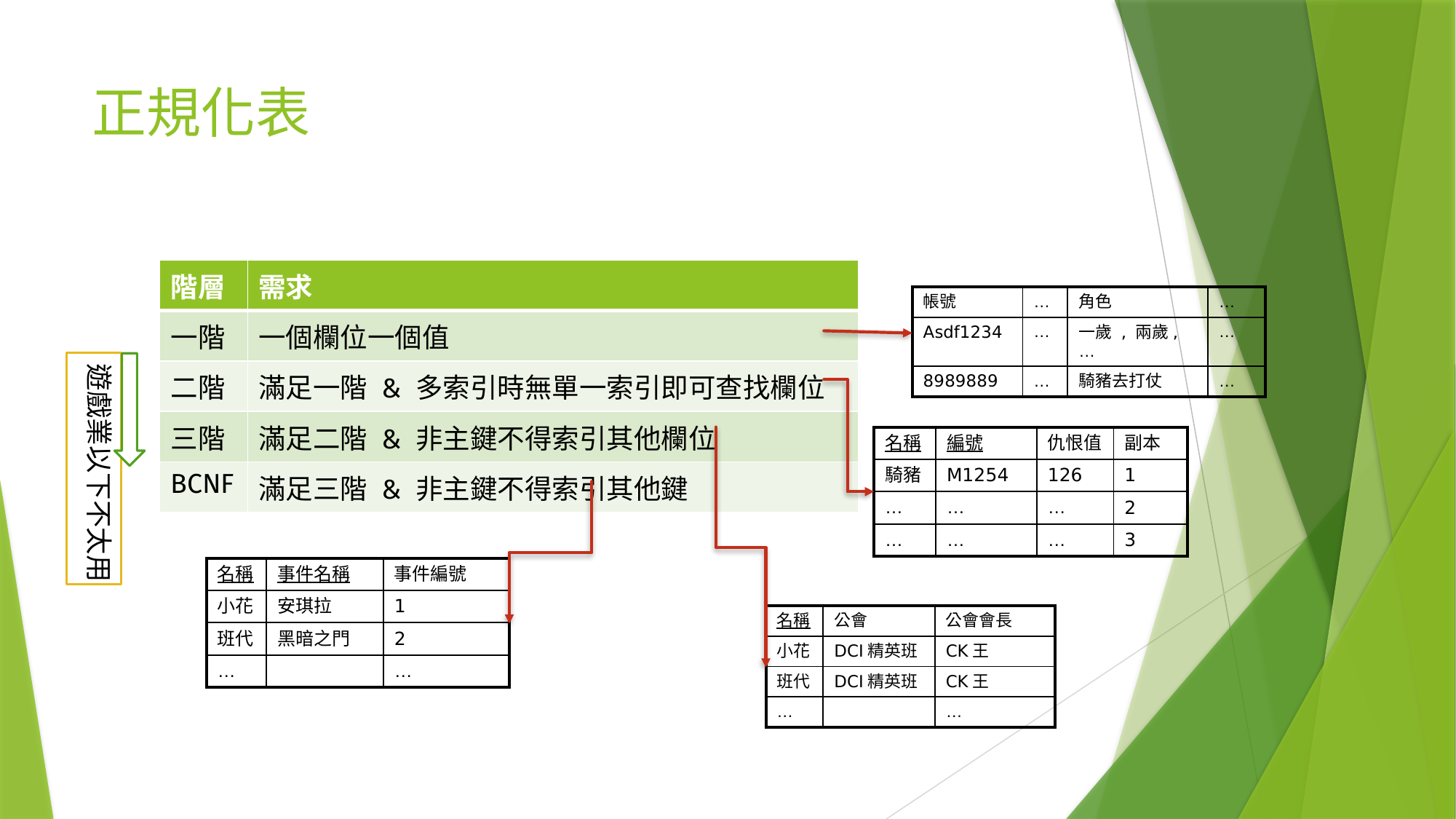

# 正規化表
| 階層 | 需求 |
| --- | --- |
| 一階 | 一個欄位一個值 |
| 二階 | 滿足一階 & 多索引時無單一索引即可查找欄位 |
| 三階 | 滿足二階 & 非主鍵不得索引其他欄位 |
| BCNF | 滿足三階 & 非主鍵不得索引其他鍵 |
| 帳號 | … | 角色 | … |
| --- | --- | --- | --- |
| Asdf1234 | … | 一歲 , 兩歲, … | … |
| 8989889 | … | 騎豬去打仗 | … |
遊戲業以下不太用

| 名稱 | 編號 | 仇恨值 | 副本 |
| --- | --- | --- | --- |
| 騎豬 | M1254 | 126 | 1 |
| … | … | … | 2 |
| … | … | … | 3 |
| 名稱 | 事件名稱 | 事件編號 |
| --- | --- | --- |
| 小花 | 安琪拉 | 1 |
| 班代 | 黑暗之門 | 2 |
| … |  | … |
| 名稱 | 公會 | 公會會長 |
| --- | --- | --- |
| 小花 | DCI精英班 | CK王 |
| 班代 | DCI精英班 | CK王 |
| … |  | … |